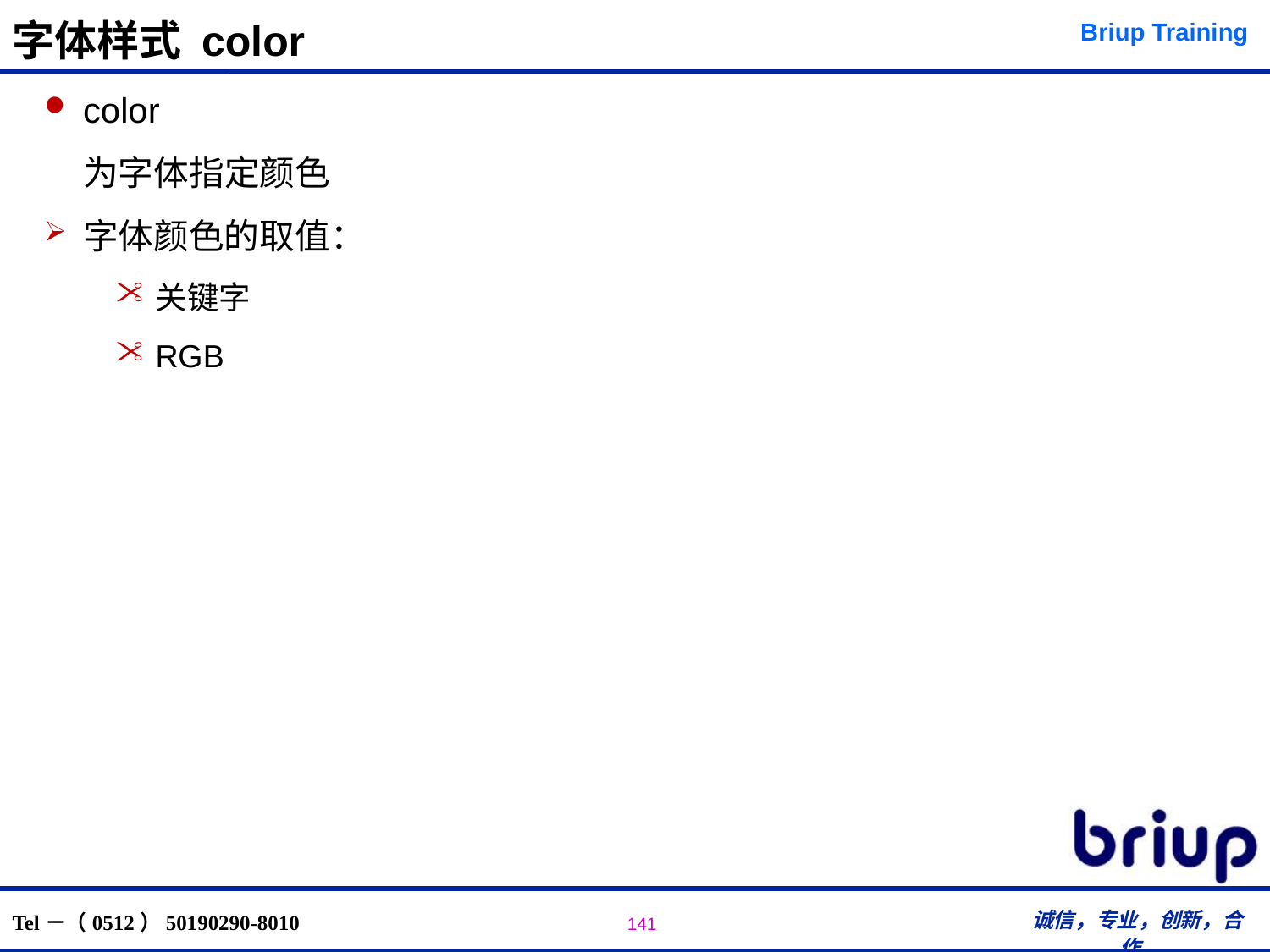

# 字体样式 color
color
	为字体指定颜色
字体颜色的取值：
关键字
RGB